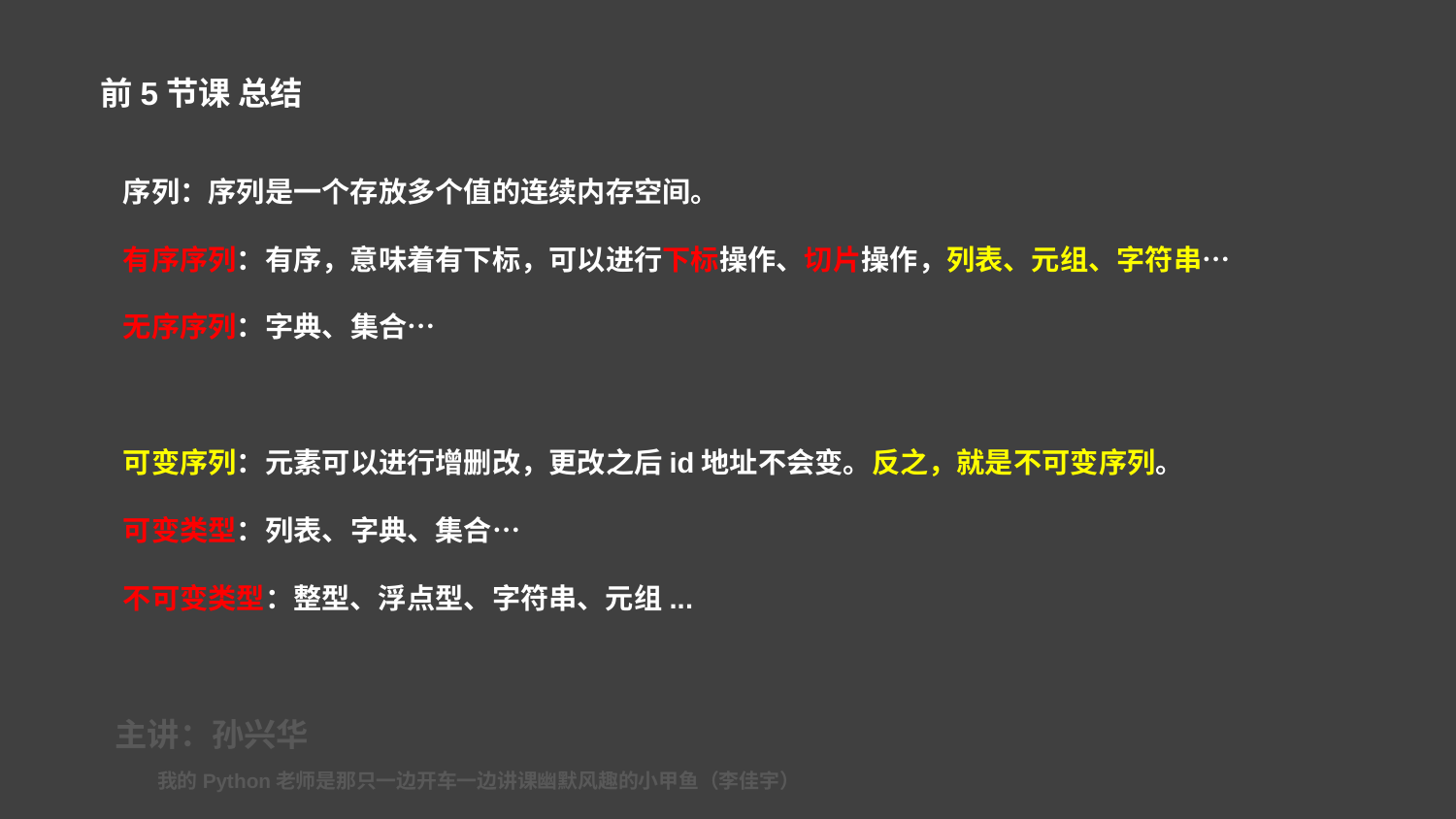

前5节课 总结
序列：序列是一个存放多个值的连续内存空间。

有序序列：有序，意味着有下标，可以进行下标操作、切片操作，列表、元组、字符串…

无序序列：字典、集合…

可变序列：元素可以进行增删改，更改之后id地址不会变。反之，就是不可变序列。

可变类型：列表、字典、集合…

不可变类型：整型、浮点型、字符串、元组...